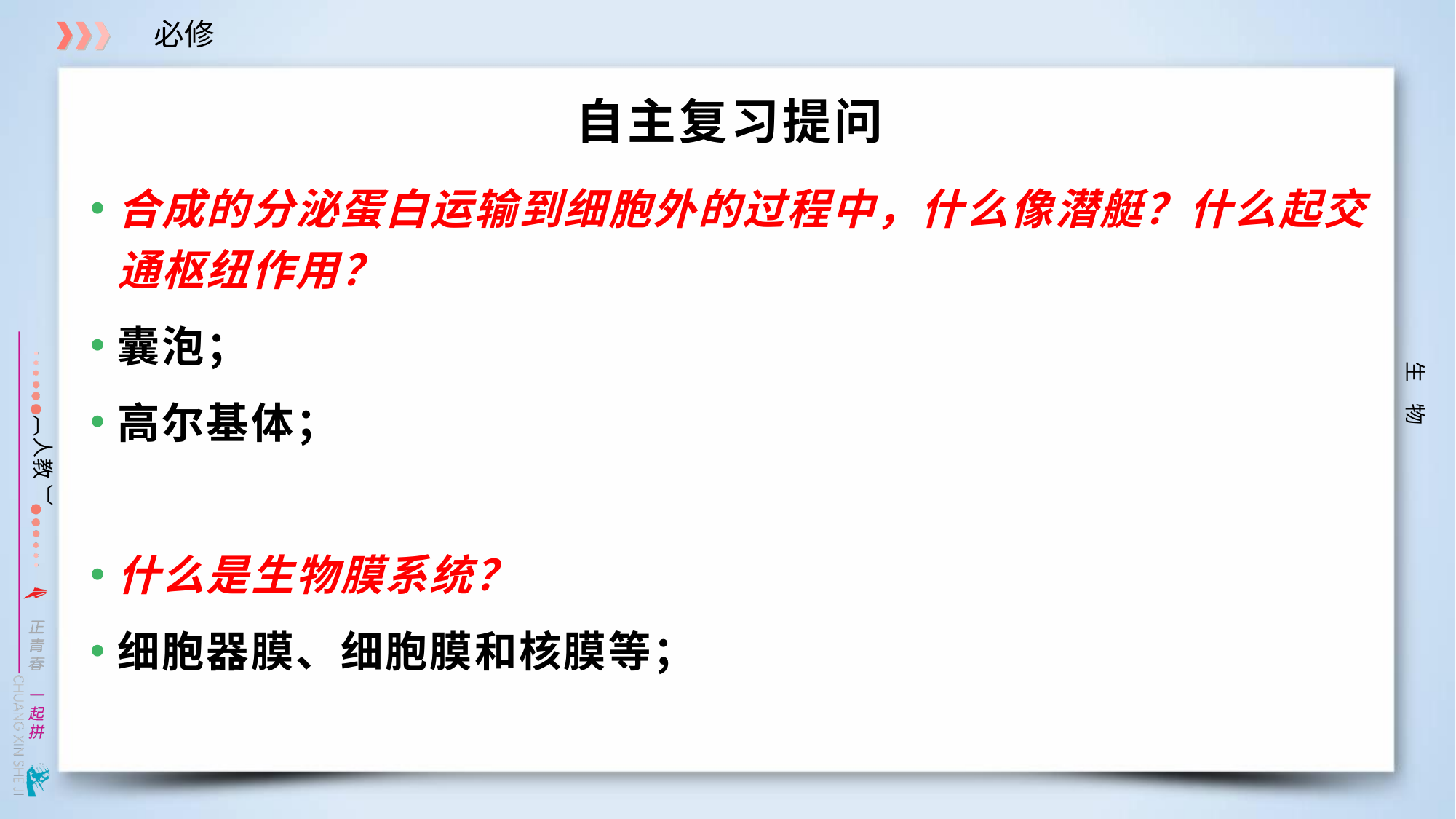

# 自主复习提问
合成的分泌蛋白运输到细胞外的过程中，什么像潜艇？什么起交通枢纽作用？
囊泡；
高尔基体；

什么是生物膜系统？
细胞器膜、细胞膜和核膜等；